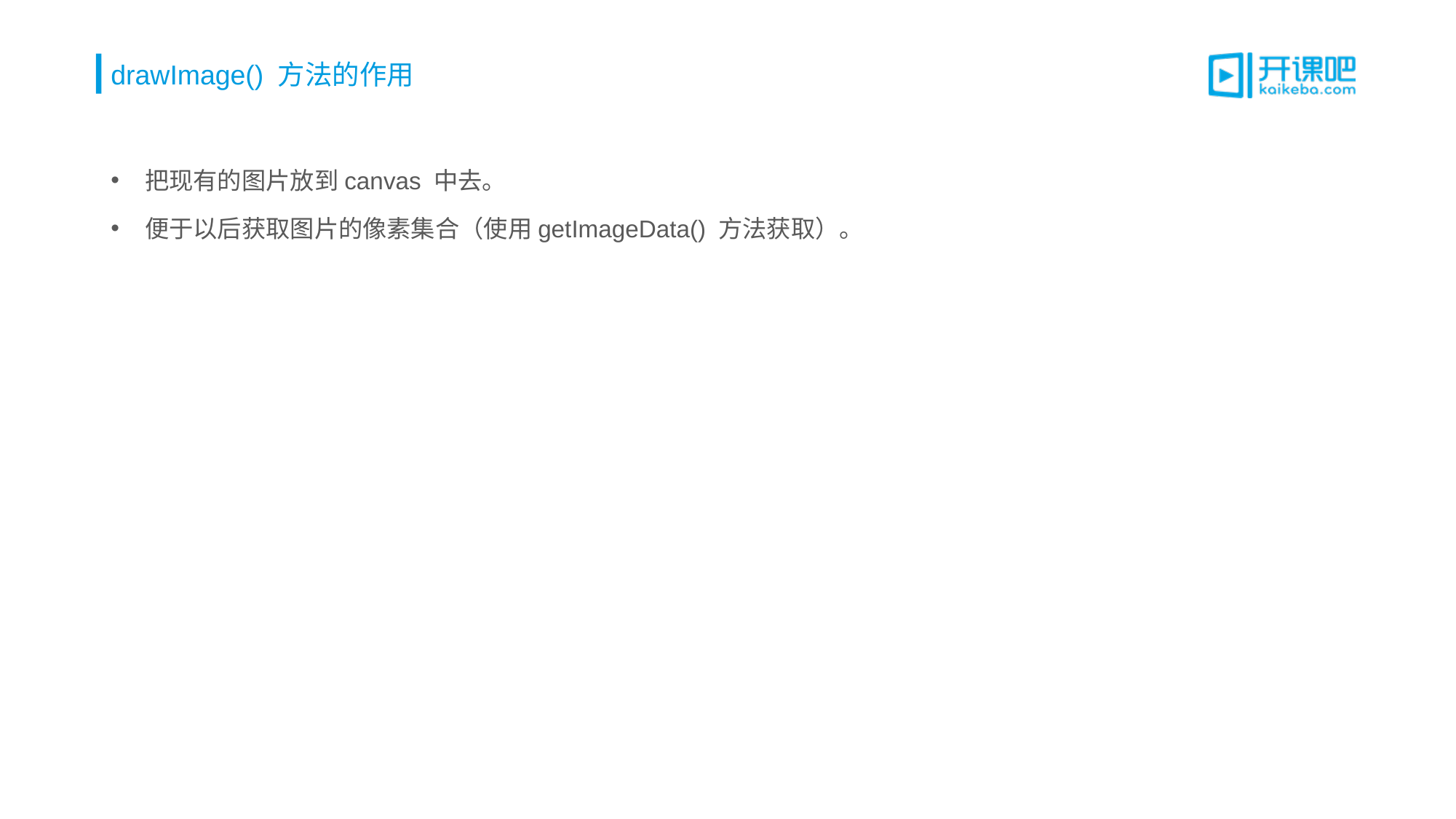

# drawImage() 方法的作用
把现有的图片放到canvas 中去。
便于以后获取图片的像素集合（使用getImageData() 方法获取）。